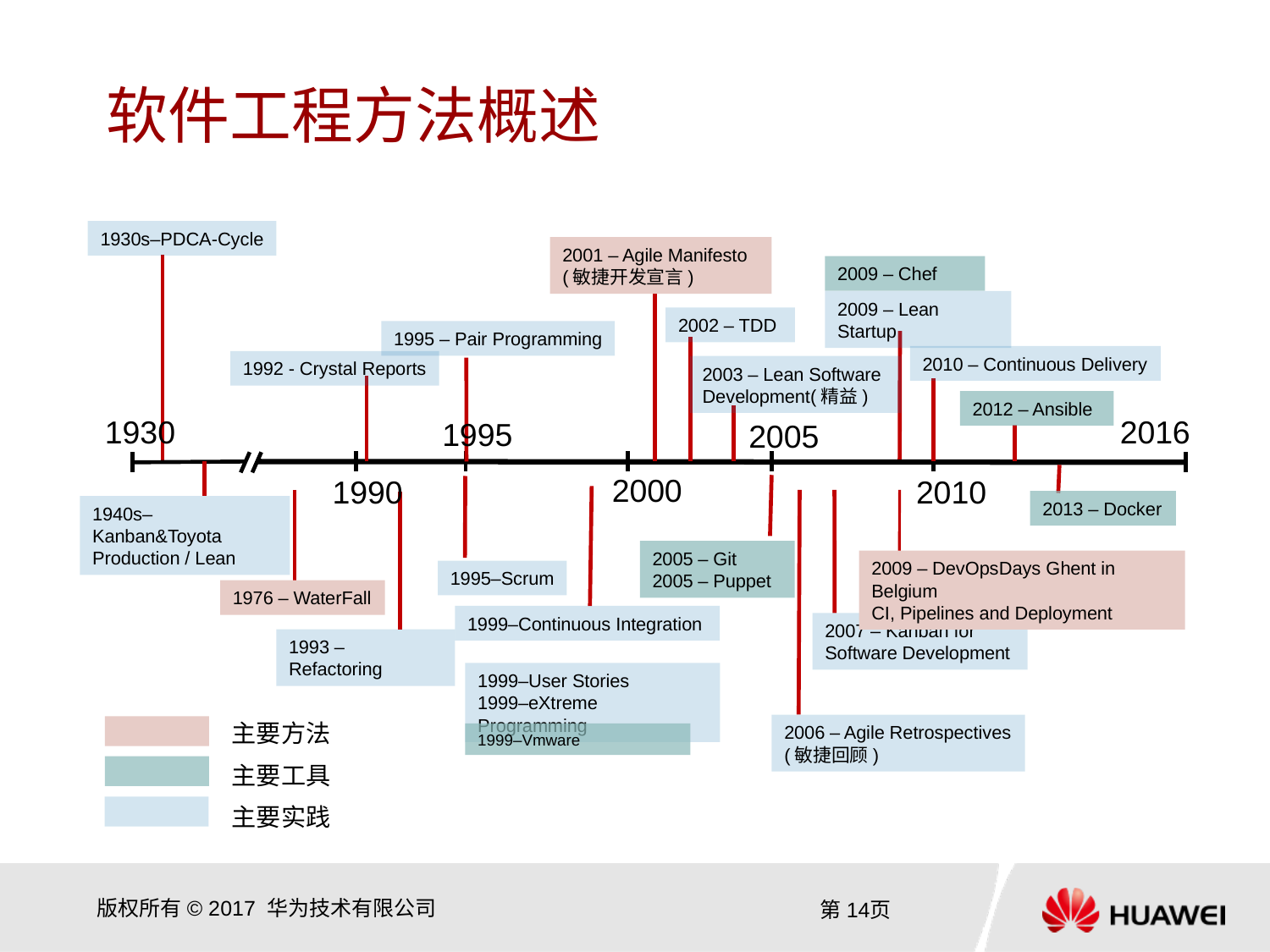

# 软件工程方法概述
1930s–PDCA-Cycle
2001 – Agile Manifesto (敏捷开发宣言)
2009 – Chef
2009 – Lean Startup
2002 – TDD
1995 – Pair Programming
2010 – Continuous Delivery
1992 - Crystal Reports
2003 – Lean Software Development(精益)
2012 – Ansible
1930
2016
1995
2005
2000
1990
2010
2013 – Docker
1940s–Kanban&Toyota Production / Lean
2005 – Git
2005 – Puppet
2009 – DevOpsDays Ghent in Belgium
CI, Pipelines and Deployment
1995–Scrum
1976 – WaterFall
1999–Continuous Integration
2007 – Kanban for Software Development
1993 – Refactoring
1999–User Stories
1999–eXtreme Programming
主要方法

主要工具

主要实践

2006 – Agile Retrospectives
(敏捷回顾)
1999–Vmware